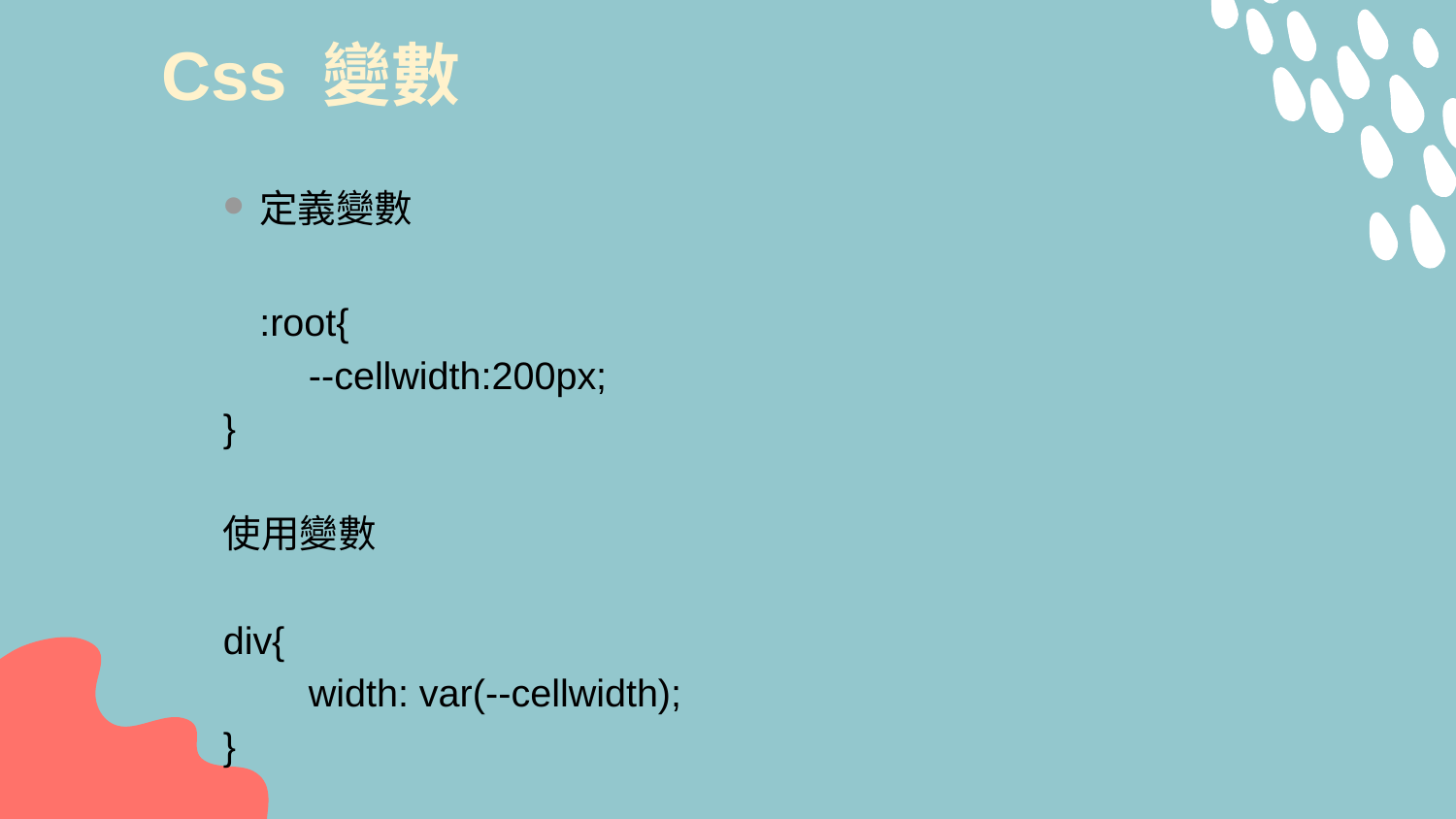

# Css 變數
定義變數
:root{
        --cellwidth:200px;
}

使用變數

div{
        width: var(--cellwidth);
}